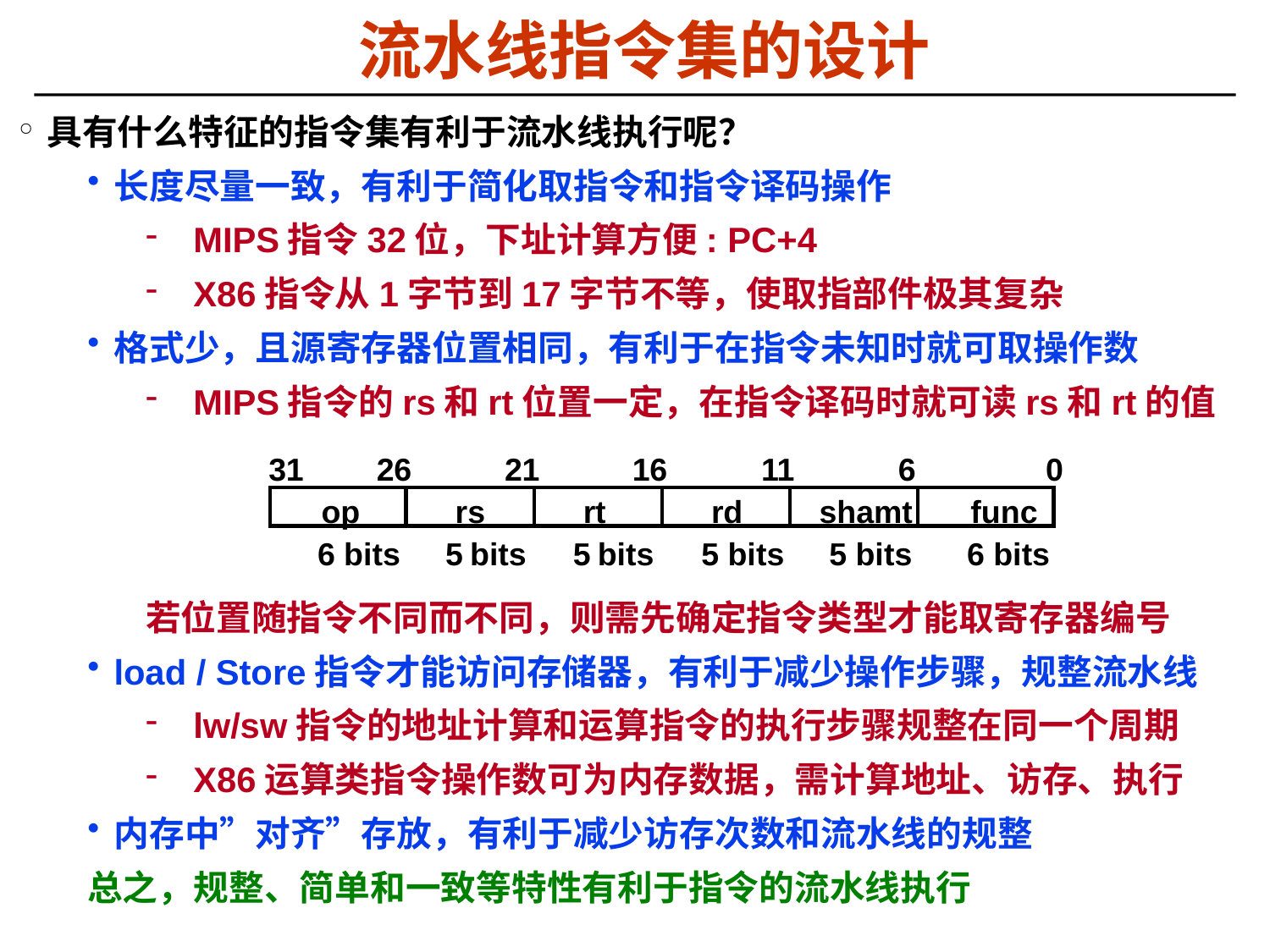

# 流水线指令集的设计
具有什么特征的指令集有利于流水线执行呢？
长度尽量一致，有利于简化取指令和指令译码操作
MIPS指令32位，下址计算方便: PC+4
X86指令从1字节到17字节不等，使取指部件极其复杂
格式少，且源寄存器位置相同，有利于在指令未知时就可取操作数
MIPS指令的rs和rt位置一定，在指令译码时就可读rs和rt的值

若位置随指令不同而不同，则需先确定指令类型才能取寄存器编号
load / Store指令才能访问存储器，有利于减少操作步骤，规整流水线
lw/sw指令的地址计算和运算指令的执行步骤规整在同一个周期
X86运算类指令操作数可为内存数据，需计算地址、访存、执行
内存中”对齐”存放，有利于减少访存次数和流水线的规整
总之，规整、简单和一致等特性有利于指令的流水线执行
31
26
21
16
11
6
0
op

rs

rt

rd

shamt

func

6 bits
5 bits
5 bits
5 bits
5 bits
6 bits